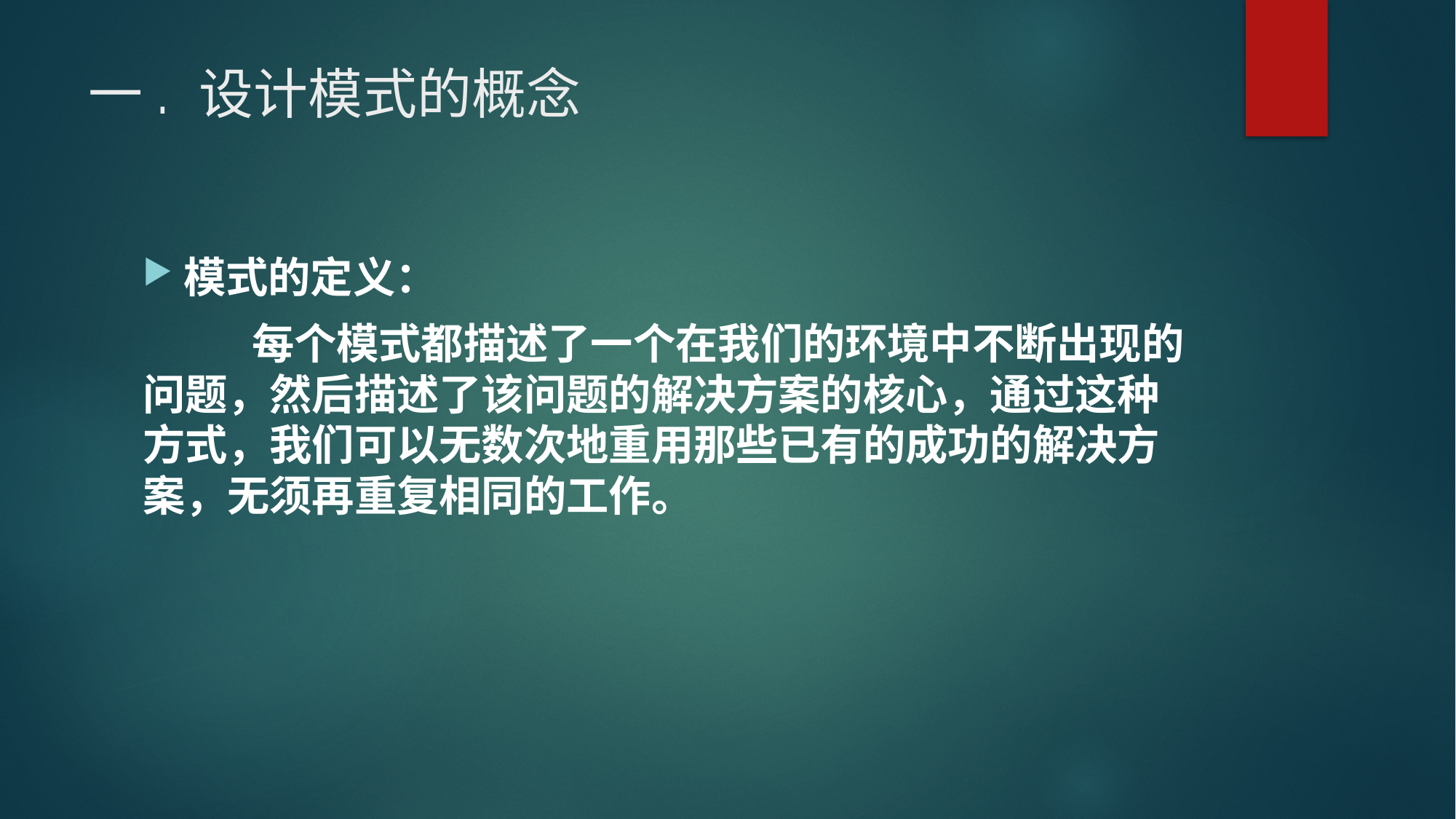

# 一. 设计模式的概念
模式的定义：
	每个模式都描述了一个在我们的环境中不断出现的问题，然后描述了该问题的解决方案的核心，通过这种方式，我们可以无数次地重用那些已有的成功的解决方案，无须再重复相同的工作。